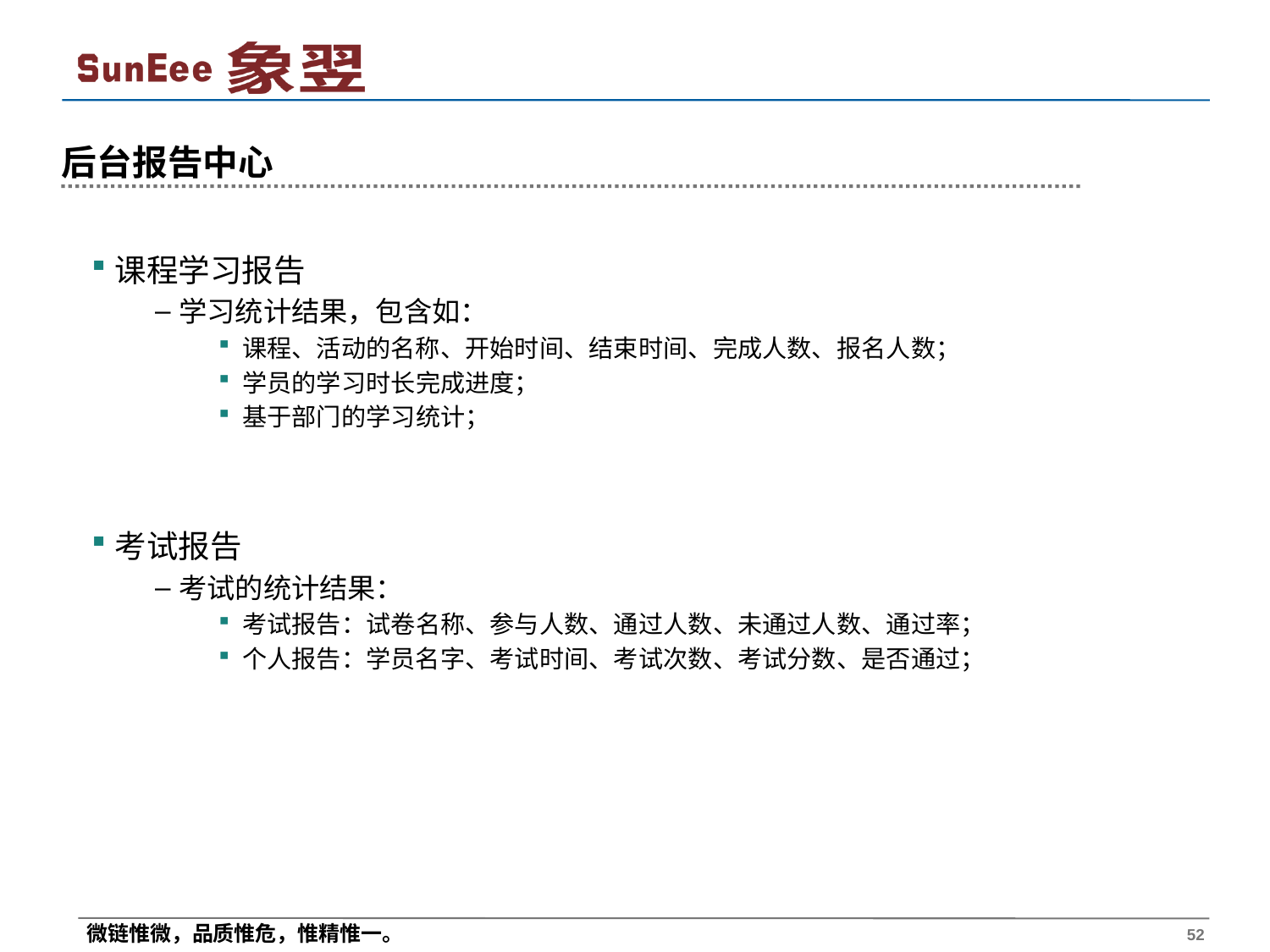

# 后台报告中心
课程学习报告
学习统计结果，包含如：
课程、活动的名称、开始时间、结束时间、完成人数、报名人数；
学员的学习时长完成进度；
基于部门的学习统计；

考试报告
考试的统计结果：
考试报告：试卷名称、参与人数、通过人数、未通过人数、通过率；
个人报告：学员名字、考试时间、考试次数、考试分数、是否通过；
 52